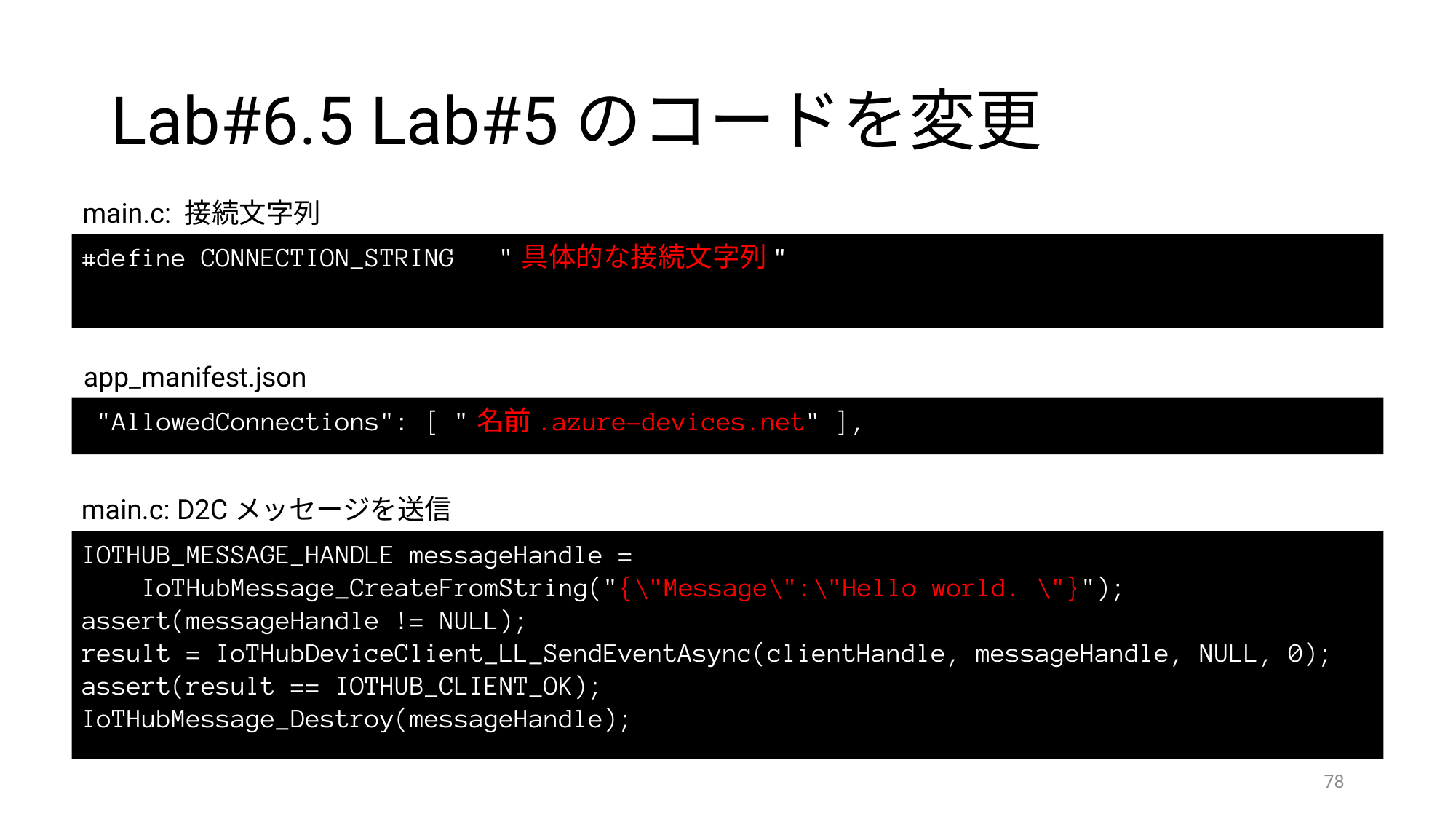

# Lab#6.5 Lab#5のコードを変更
main.c: 接続文字列
#define CONNECTION_STRING   "具体的な接続文字列"
app_manifest.json
 "AllowedConnections": [ "名前.azure-devices.net" ],
main.c: D2Cメッセージを送信
IOTHUB_MESSAGE_HANDLE messageHandle =
    IoTHubMessage_CreateFromString("{\"Message\":\"Hello world. \"}");
assert(messageHandle != NULL);
result = IoTHubDeviceClient_LL_SendEventAsync(clientHandle, messageHandle, NULL, 0);
assert(result == IOTHUB_CLIENT_OK);
IoTHubMessage_Destroy(messageHandle);
78